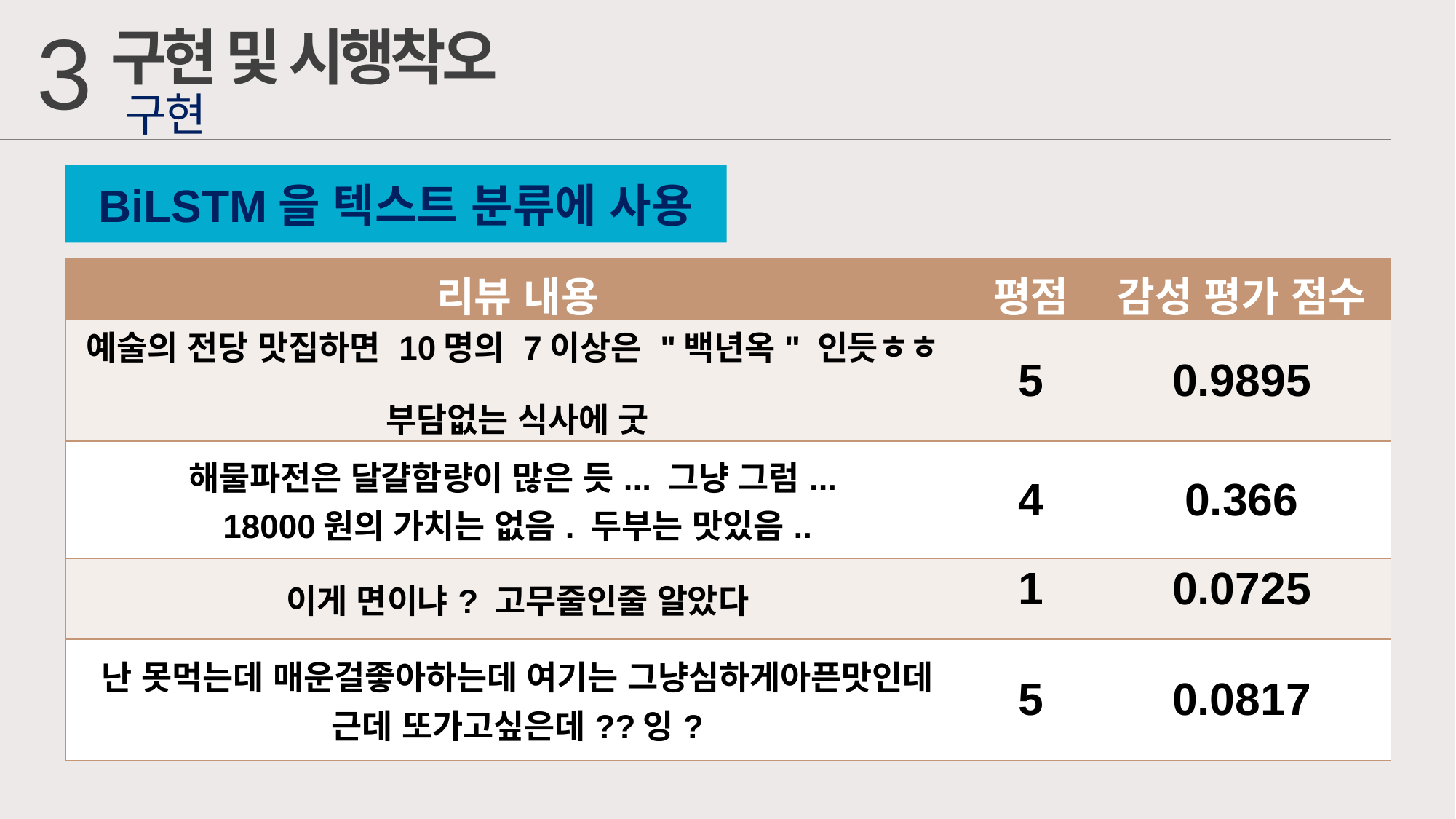

3
구현 및 시행착오
구현
BiLSTM을 텍스트 분류에 사용
| 리뷰 내용 | 평점 | 감성 평가 점수 |
| --- | --- | --- |
| 예술의 전당 맛집하면 10명의 7이상은 "백년옥" 인듯ㅎㅎ 부담없는 식사에 굿 | 5 | 0.9895 |
| 해물파전은 달걀함량이 많은 듯... 그냥 그럼... 18000원의 가치는 없음. 두부는 맛있음.. | 4 | 0.366 |
| 이게 면이냐? 고무줄인줄 알았다 | 1 | 0.0725 |
| 난 못먹는데 매운걸좋아하는데 여기는 그냥심하게아픈맛인데 근데 또가고싶은데??잉? | 5 | 0.0817 |